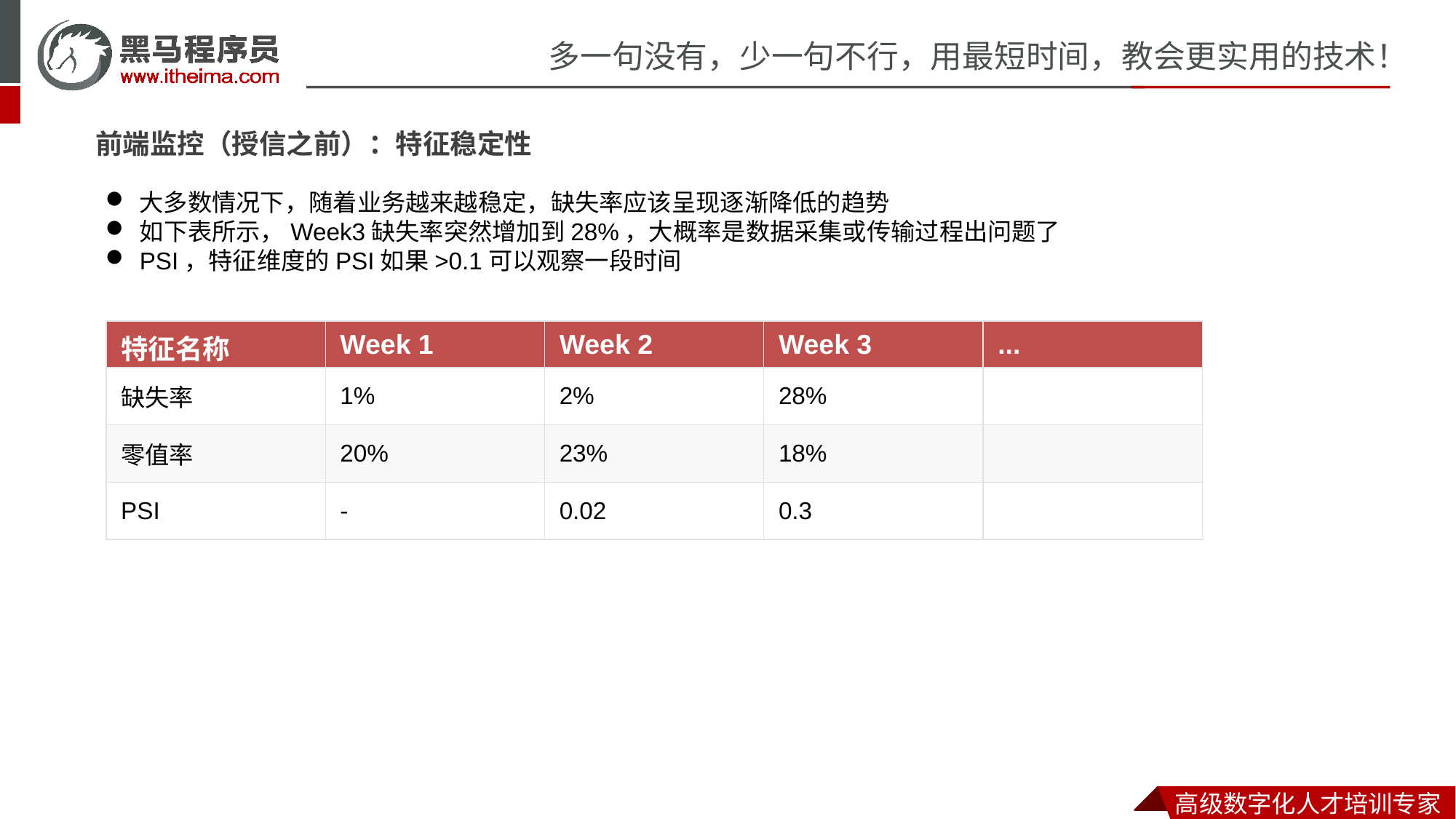

前端监控（授信之前）：特征稳定性
大多数情况下，随着业务越来越稳定，缺失率应该呈现逐渐降低的趋势
如下表所示，Week3缺失率突然增加到28%，大概率是数据采集或传输过程出问题了
PSI，特征维度的PSI如果>0.1可以观察一段时间

| 特征名称 | Week 1 | Week 2 | Week 3 | ... |
| --- | --- | --- | --- | --- |
| 缺失率 | 1% | 2% | 28% |  |
| 零值率 | 20% | 23% | 18% |  |
| PSI | - | 0.02 | 0.3 |  |